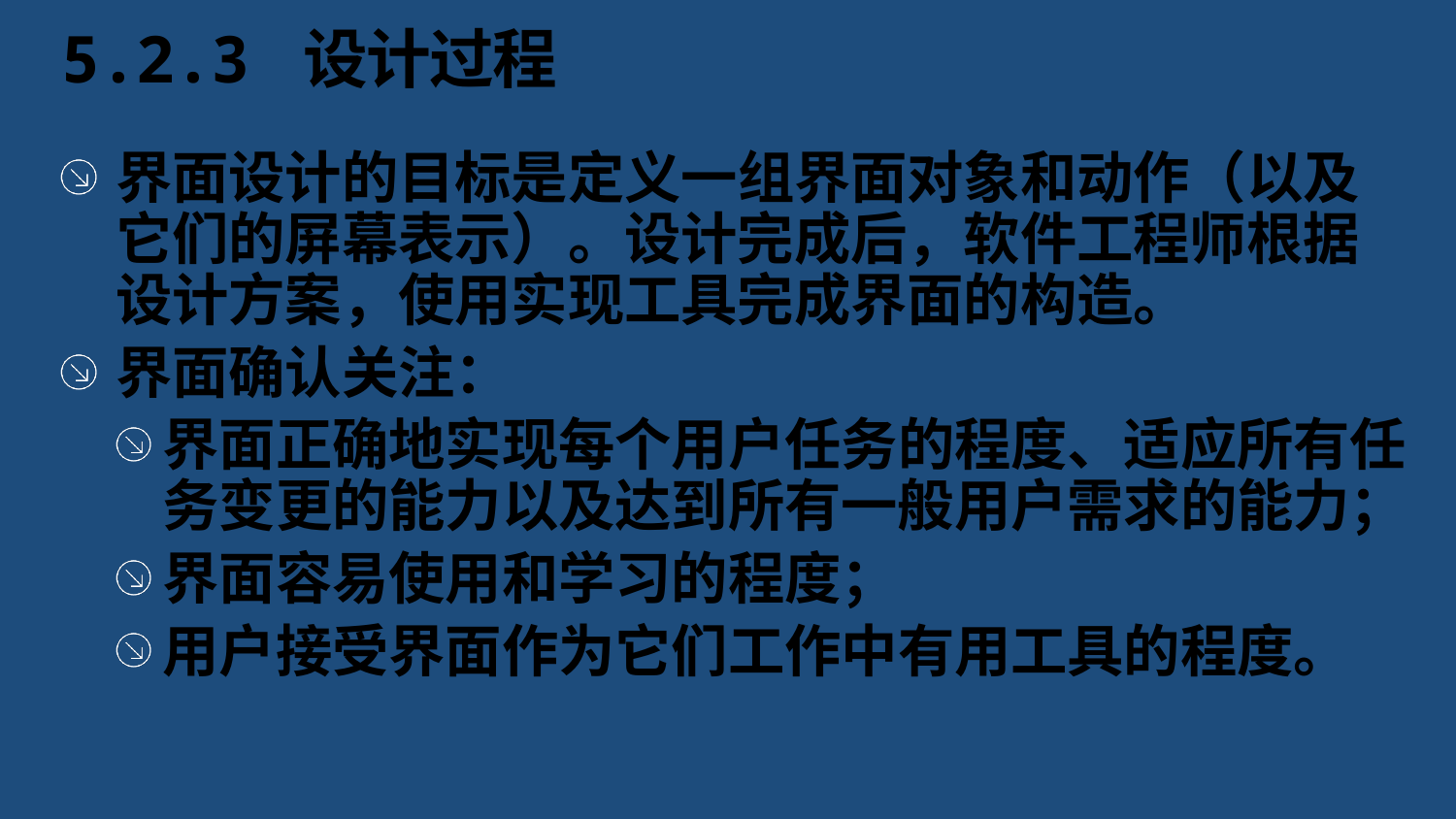

# 5.2.3 设计过程
界面设计的目标是定义一组界面对象和动作（以及它们的屏幕表示）。设计完成后，软件工程师根据设计方案，使用实现工具完成界面的构造。
界面确认关注：
界面正确地实现每个用户任务的程度、适应所有任务变更的能力以及达到所有一般用户需求的能力；
界面容易使用和学习的程度；
用户接受界面作为它们工作中有用工具的程度。